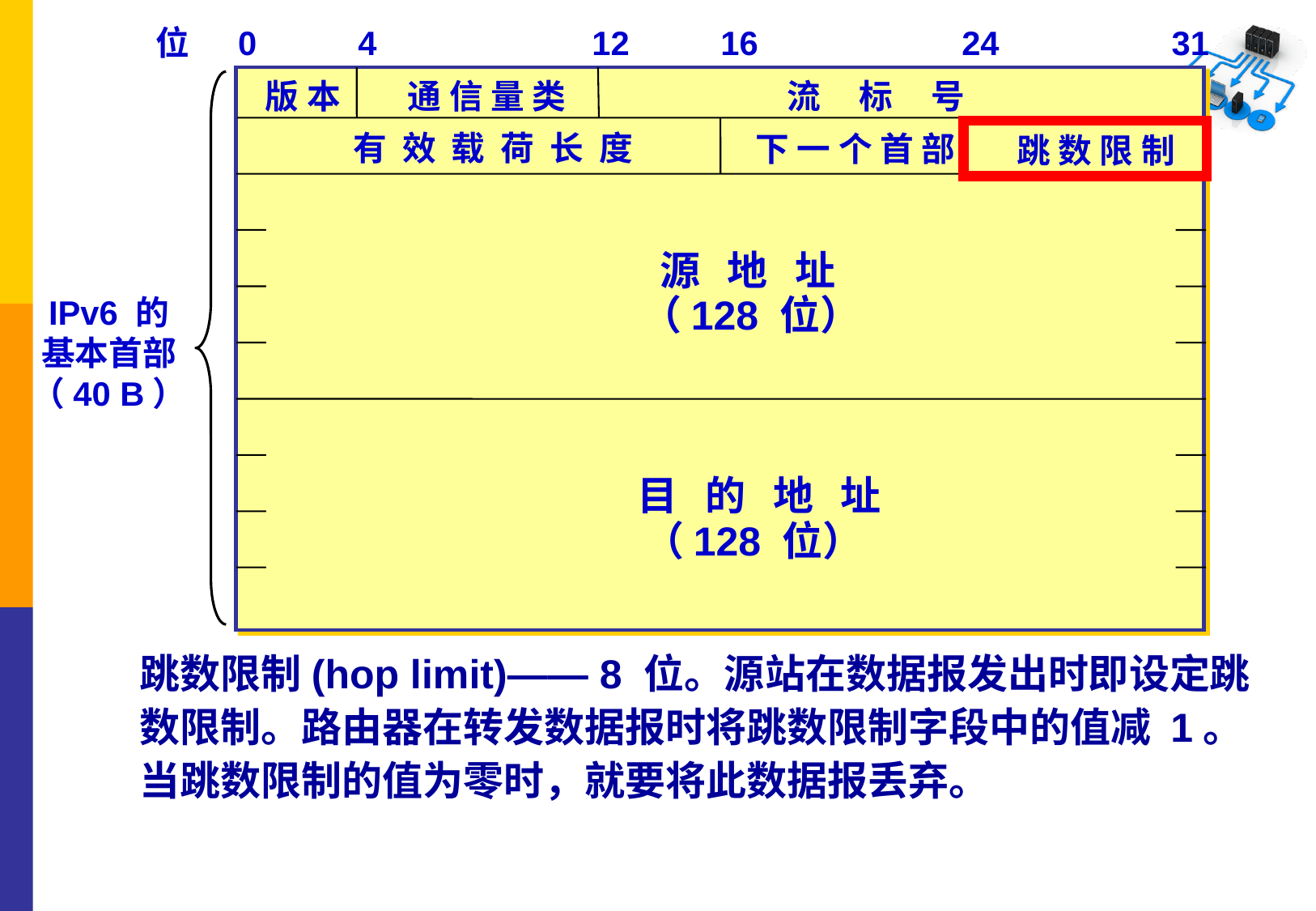

位
0
4
12
16
24
31

版 本
通 信 量 类
流     标     号

有  效  载  荷  长  度
下 一 个 首 部
跳 数 限 制

源   地   址
（128 位）
IPv6 的
基本首部
（40 B）

目   的   地   址
（128 位）

跳数限制(hop limit)—— 8 位。源站在数据报发出时即设定跳数限制。路由器在转发数据报时将跳数限制字段中的值减 1。
当跳数限制的值为零时，就要将此数据报丢弃。